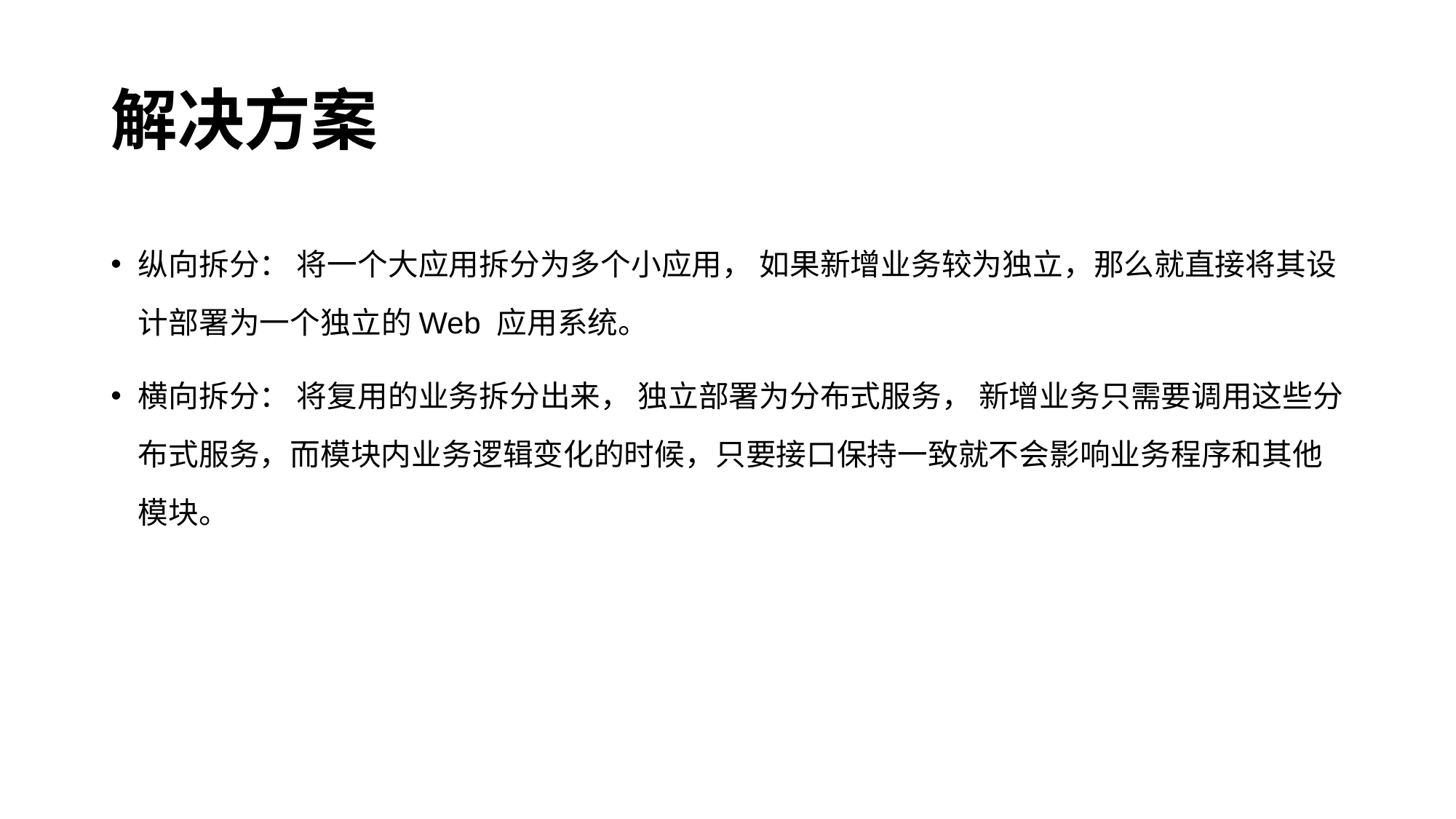

# 解决方案
纵向拆分： 将一个大应用拆分为多个小应用， 如果新增业务较为独立，那么就直接将其设计部署为一个独立的Web 应用系统。
横向拆分： 将复用的业务拆分出来， 独立部署为分布式服务， 新增业务只需要调用这些分布式服务，而模块内业务逻辑变化的时候，只要接口保持一致就不会影响业务程序和其他模块。